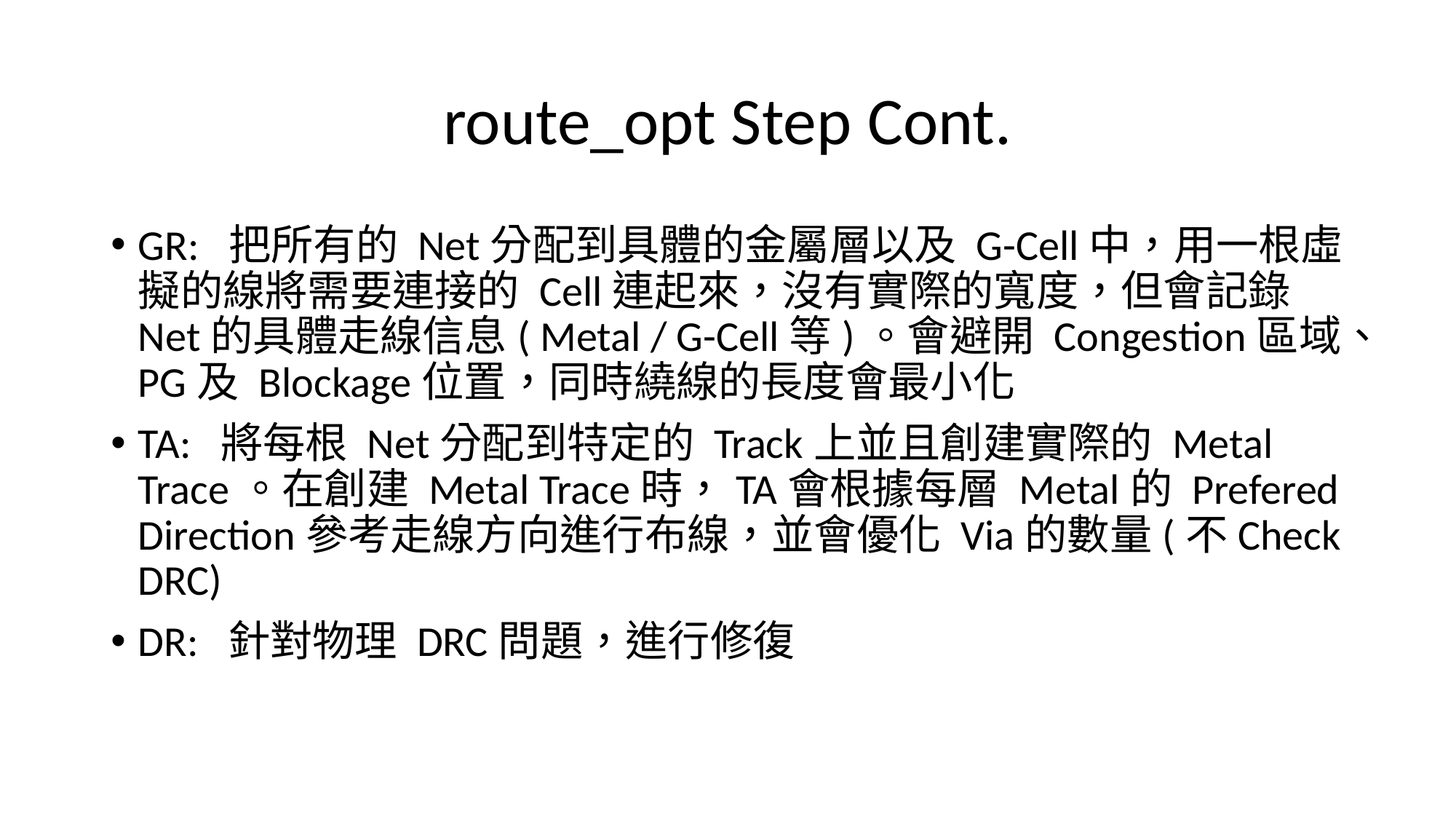

# route_opt Step Cont.
GR:  把所有的 Net分配到具體的金屬層以及 G-Cell中，用一根虛擬的線將需要連接的 Cell連起來，沒有實際的寬度，但會記錄 Net的具體走線信息( Metal / G-Cell等)。會避開 Congestion區域、PG及 Blockage位置，同時繞線的長度會最小化
TA:  將每根 Net分配到特定的 Track上並且創建實際的 Metal Trace。在創建 Metal Trace時，TA會根據每層 Metal的 Prefered Direction參考走線方向進行布線，並會優化 Via的數量(不Check DRC)
DR:  針對物理 DRC問題，進行修復